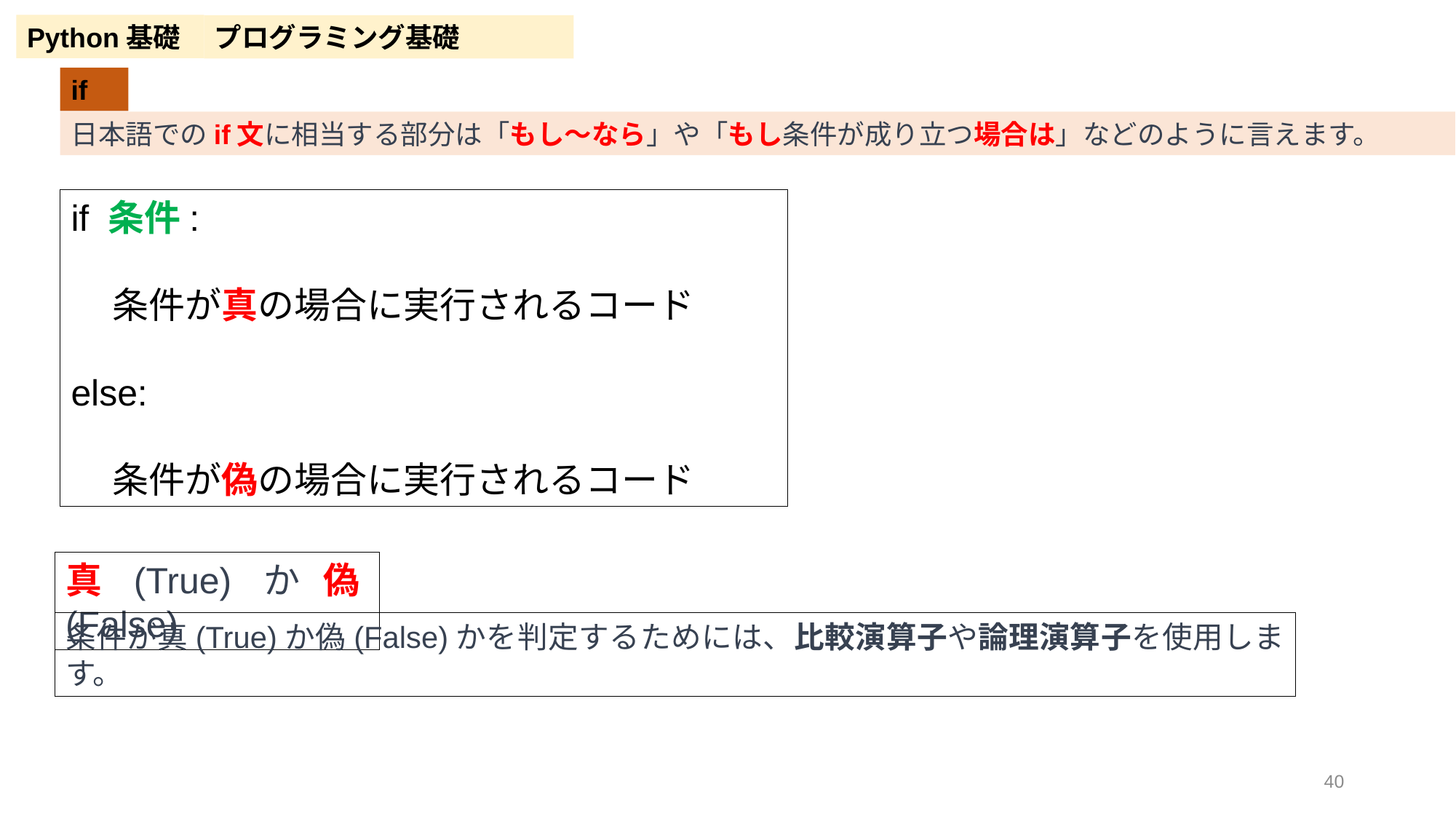

Python基礎
プログラミング基礎
if
日本語でのif文に相当する部分は「もし〜なら」や「もし条件が成り立つ場合は」などのように言えます。
if 条件:

    条件が真の場合に実行されるコード

else:

    条件が偽の場合に実行されるコード
真(True)か偽(False)
条件が真(True)か偽(False)かを判定するためには、比較演算子や論理演算子を使用します。
40